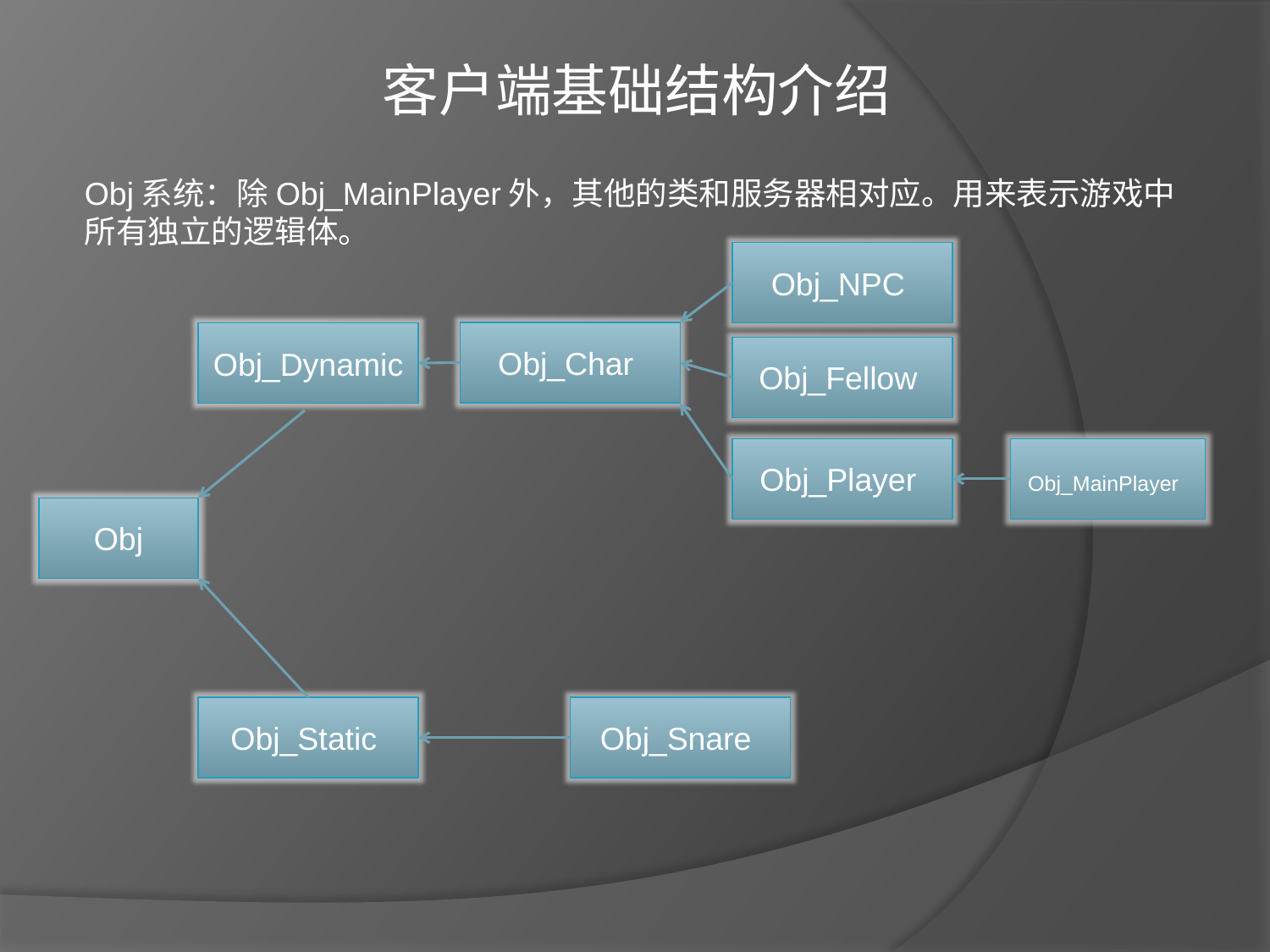

客户端基础结构介绍
Obj系统：除Obj_MainPlayer外，其他的类和服务器相对应。用来表示游戏中所有独立的逻辑体。
Obj_NPC
Obj_Char
Obj_Dynamic
Obj_Fellow
Obj_Player
Obj_MainPlayer
Obj
Obj_Static
Obj_Snare